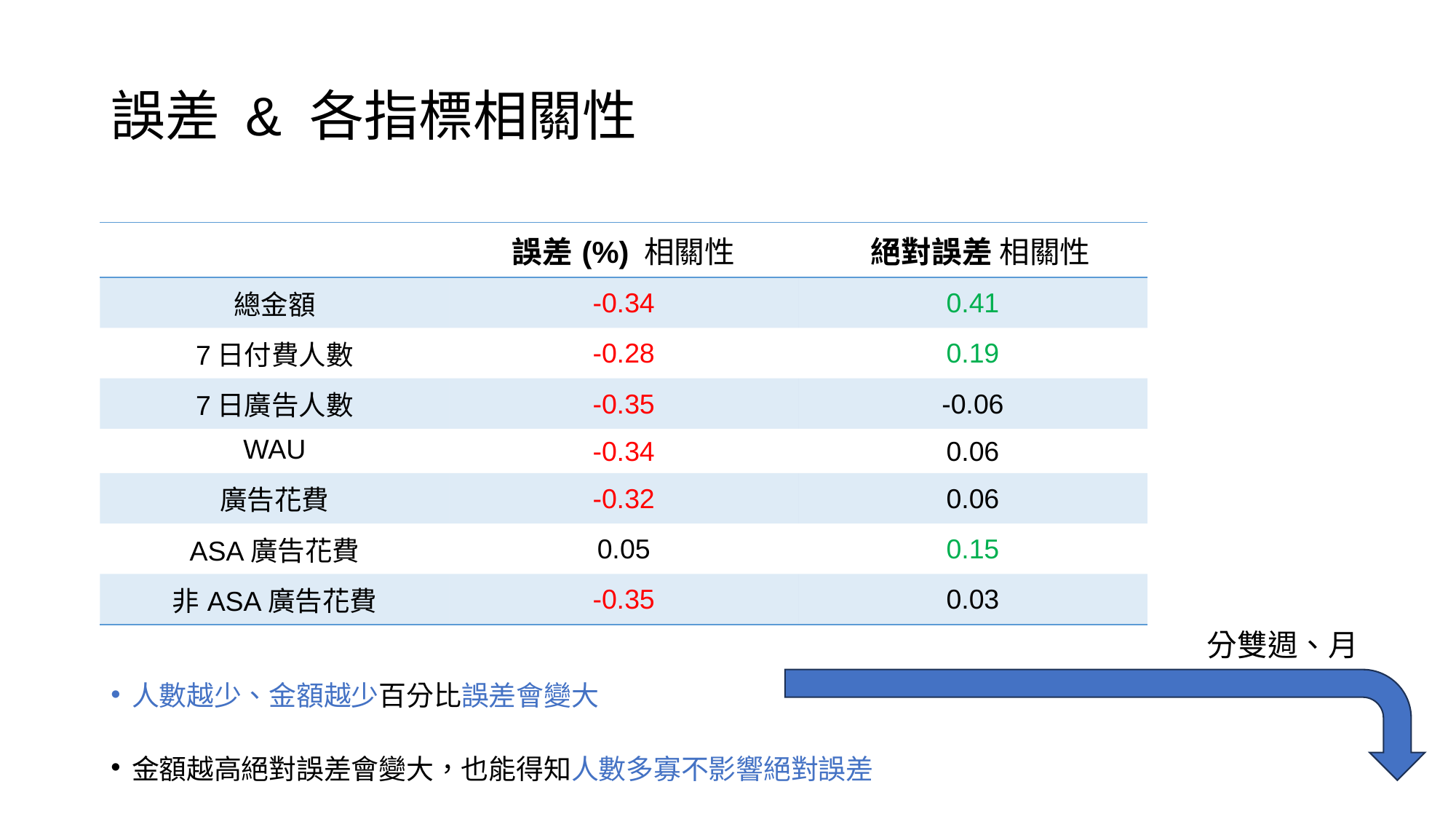

# 誤差 & 各指標相關性
|  | 誤差(%) 相關性 | 絕對誤差 相關性 |
| --- | --- | --- |
| 總金額 | -0.34 | 0.41 |
| 7日付費人數 | -0.28 | 0.19 |
| 7日廣告人數 | -0.35 | -0.06 |
| WAU | -0.34 | 0.06 |
| 廣告花費 | -0.32 | 0.06 |
| ASA廣告花費 | 0.05 | 0.15 |
| 非ASA廣告花費 | -0.35 | 0.03 |

分雙週、月
人數越少、金額越少百分比誤差會變大
金額越高絕對誤差會變大，也能得知人數多寡不影響絕對誤差